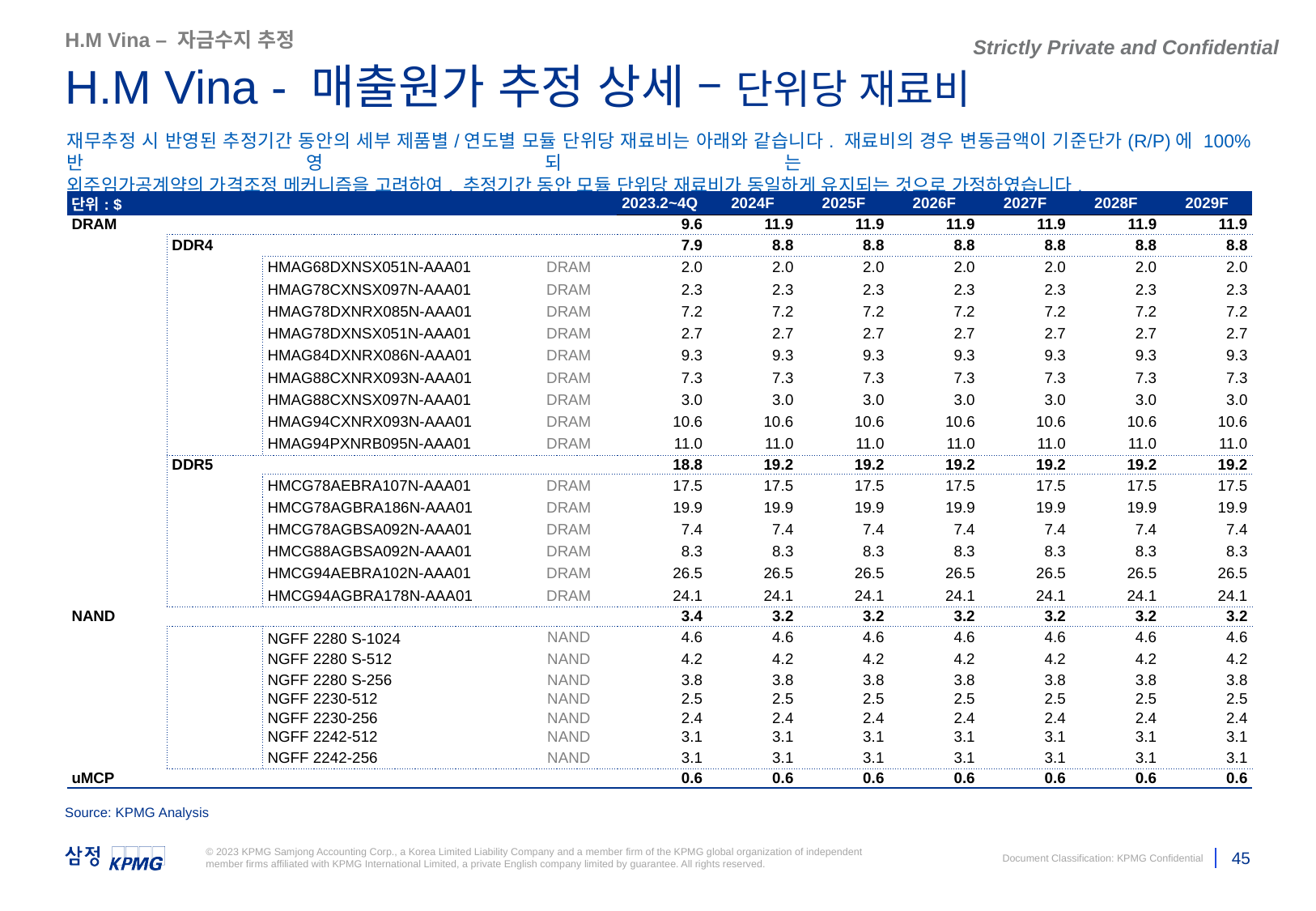

H.M Vina – 자금수지 추정
H.M Vina - 매출원가 추정 상세 – 단위당 재료비
재무추정 시 반영된 추정기간 동안의 세부 제품별/연도별 모듈 단위당 재료비는 아래와 같습니다. 재료비의 경우 변동금액이 기준단가(R/P)에 100% 반영되는
외주임가공계약의 가격조정 메커니즘을 고려하여, 추정기간 동안 모듈 단위당 재료비가 동일하게 유지되는 것으로 가정하였습니다.
| 단위: $ |  |  |  |  | 2023.2~4Q | 2024F | 2025F | 2026F | 2027F | 2028F | 2029F |
| --- | --- | --- | --- | --- | --- | --- | --- | --- | --- | --- | --- |
| DRAM |  |  |  |  | 9.6 | 11.9 | 11.9 | 11.9 | 11.9 | 11.9 | 11.9 |
|  | DDR4 |  |  |  | 7.9 | 8.8 | 8.8 | 8.8 | 8.8 | 8.8 | 8.8 |
|  |  | HMAG68DXNSX051N-AAA01 |  | DRAM | 2.0 | 2.0 | 2.0 | 2.0 | 2.0 | 2.0 | 2.0 |
|  |  | HMAG78CXNSX097N-AAA01 |  | DRAM | 2.3 | 2.3 | 2.3 | 2.3 | 2.3 | 2.3 | 2.3 |
|  |  | HMAG78DXNRX085N-AAA01 |  | DRAM | 7.2 | 7.2 | 7.2 | 7.2 | 7.2 | 7.2 | 7.2 |
|  |  | HMAG78DXNSX051N-AAA01 |  | DRAM | 2.7 | 2.7 | 2.7 | 2.7 | 2.7 | 2.7 | 2.7 |
|  |  | HMAG84DXNRX086N-AAA01 |  | DRAM | 9.3 | 9.3 | 9.3 | 9.3 | 9.3 | 9.3 | 9.3 |
|  |  | HMAG88CXNRX093N-AAA01 |  | DRAM | 7.3 | 7.3 | 7.3 | 7.3 | 7.3 | 7.3 | 7.3 |
|  |  | HMAG88CXNSX097N-AAA01 |  | DRAM | 3.0 | 3.0 | 3.0 | 3.0 | 3.0 | 3.0 | 3.0 |
|  |  | HMAG94CXNRX093N-AAA01 |  | DRAM | 10.6 | 10.6 | 10.6 | 10.6 | 10.6 | 10.6 | 10.6 |
|  |  | HMAG94PXNRB095N-AAA01 |  | DRAM | 11.0 | 11.0 | 11.0 | 11.0 | 11.0 | 11.0 | 11.0 |
|  | DDR5 |  |  |  | 18.8 | 19.2 | 19.2 | 19.2 | 19.2 | 19.2 | 19.2 |
|  |  | HMCG78AEBRA107N-AAA01 |  | DRAM | 17.5 | 17.5 | 17.5 | 17.5 | 17.5 | 17.5 | 17.5 |
|  |  | HMCG78AGBRA186N-AAA01 |  | DRAM | 19.9 | 19.9 | 19.9 | 19.9 | 19.9 | 19.9 | 19.9 |
|  |  | HMCG78AGBSA092N-AAA01 |  | DRAM | 7.4 | 7.4 | 7.4 | 7.4 | 7.4 | 7.4 | 7.4 |
|  |  | HMCG88AGBSA092N-AAA01 |  | DRAM | 8.3 | 8.3 | 8.3 | 8.3 | 8.3 | 8.3 | 8.3 |
|  |  | HMCG94AEBRA102N-AAA01 |  | DRAM | 26.5 | 26.5 | 26.5 | 26.5 | 26.5 | 26.5 | 26.5 |
|  |  | HMCG94AGBRA178N-AAA01 |  | DRAM | 24.1 | 24.1 | 24.1 | 24.1 | 24.1 | 24.1 | 24.1 |
| NAND |  |  |  |  | 3.4 | 3.2 | 3.2 | 3.2 | 3.2 | 3.2 | 3.2 |
|  |  | NGFF 2280 S-1024 |  | NAND | 4.6 | 4.6 | 4.6 | 4.6 | 4.6 | 4.6 | 4.6 |
|  |  | NGFF 2280 S-512 |  | NAND | 4.2 | 4.2 | 4.2 | 4.2 | 4.2 | 4.2 | 4.2 |
|  |  | NGFF 2280 S-256 |  | NAND | 3.8 | 3.8 | 3.8 | 3.8 | 3.8 | 3.8 | 3.8 |
|  |  | NGFF 2230-512 |  | NAND | 2.5 | 2.5 | 2.5 | 2.5 | 2.5 | 2.5 | 2.5 |
|  |  | NGFF 2230-256 |  | NAND | 2.4 | 2.4 | 2.4 | 2.4 | 2.4 | 2.4 | 2.4 |
|  |  | NGFF 2242-512 |  | NAND | 3.1 | 3.1 | 3.1 | 3.1 | 3.1 | 3.1 | 3.1 |
|  |  | NGFF 2242-256 |  | NAND | 3.1 | 3.1 | 3.1 | 3.1 | 3.1 | 3.1 | 3.1 |
| uMCP |  |  |  |  | 0.6 | 0.6 | 0.6 | 0.6 | 0.6 | 0.6 | 0.6 |
Source: KPMG Analysis